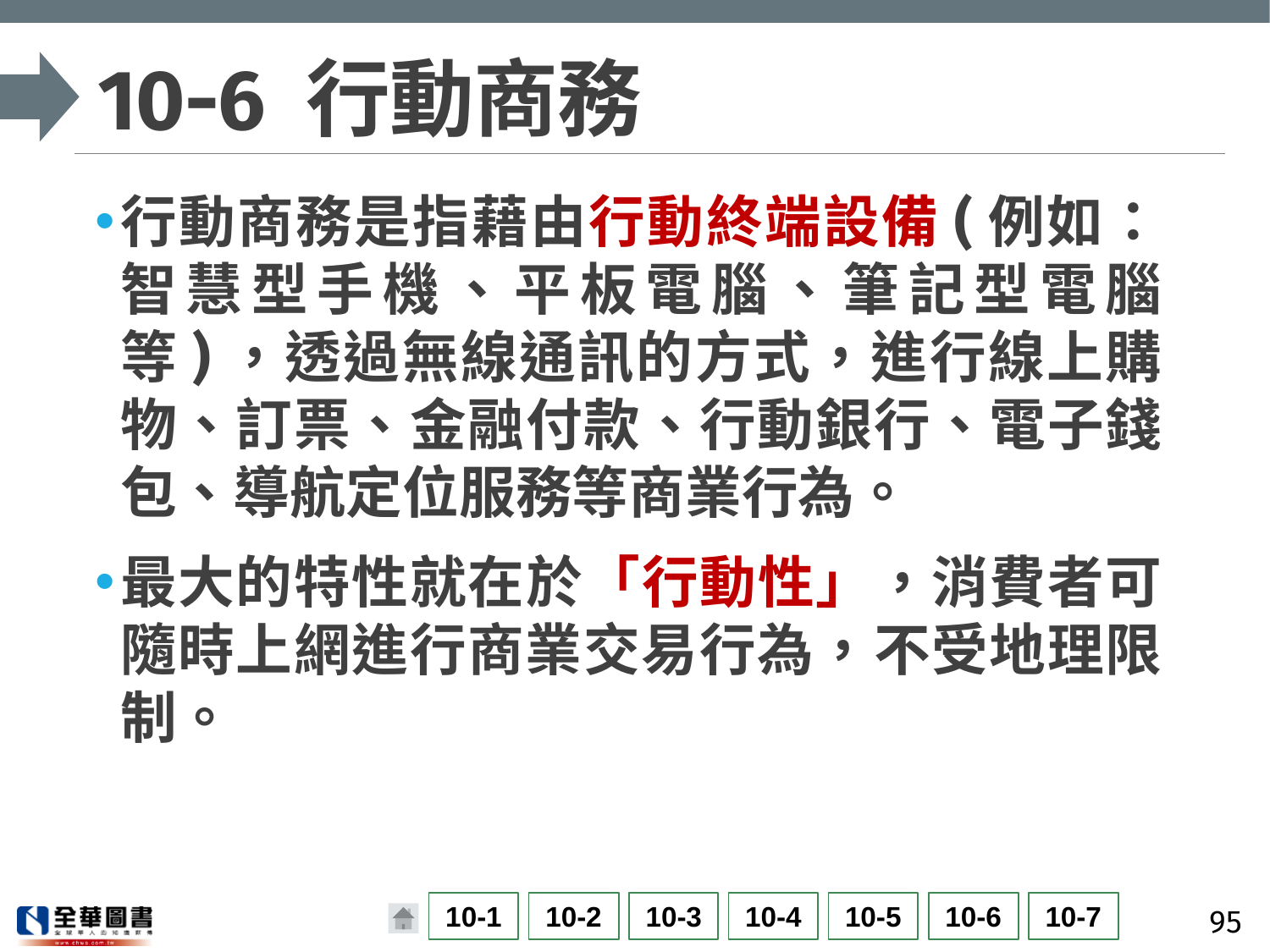

# 10-6 行動商務
行動商務是指藉由行動終端設備(例如：智慧型手機、平板電腦、筆記型電腦等)，透過無線通訊的方式，進行線上購物、訂票、金融付款、行動銀行、電子錢包、導航定位服務等商業行為。
最大的特性就在於「行動性」，消費者可隨時上網進行商業交易行為，不受地理限制。
95